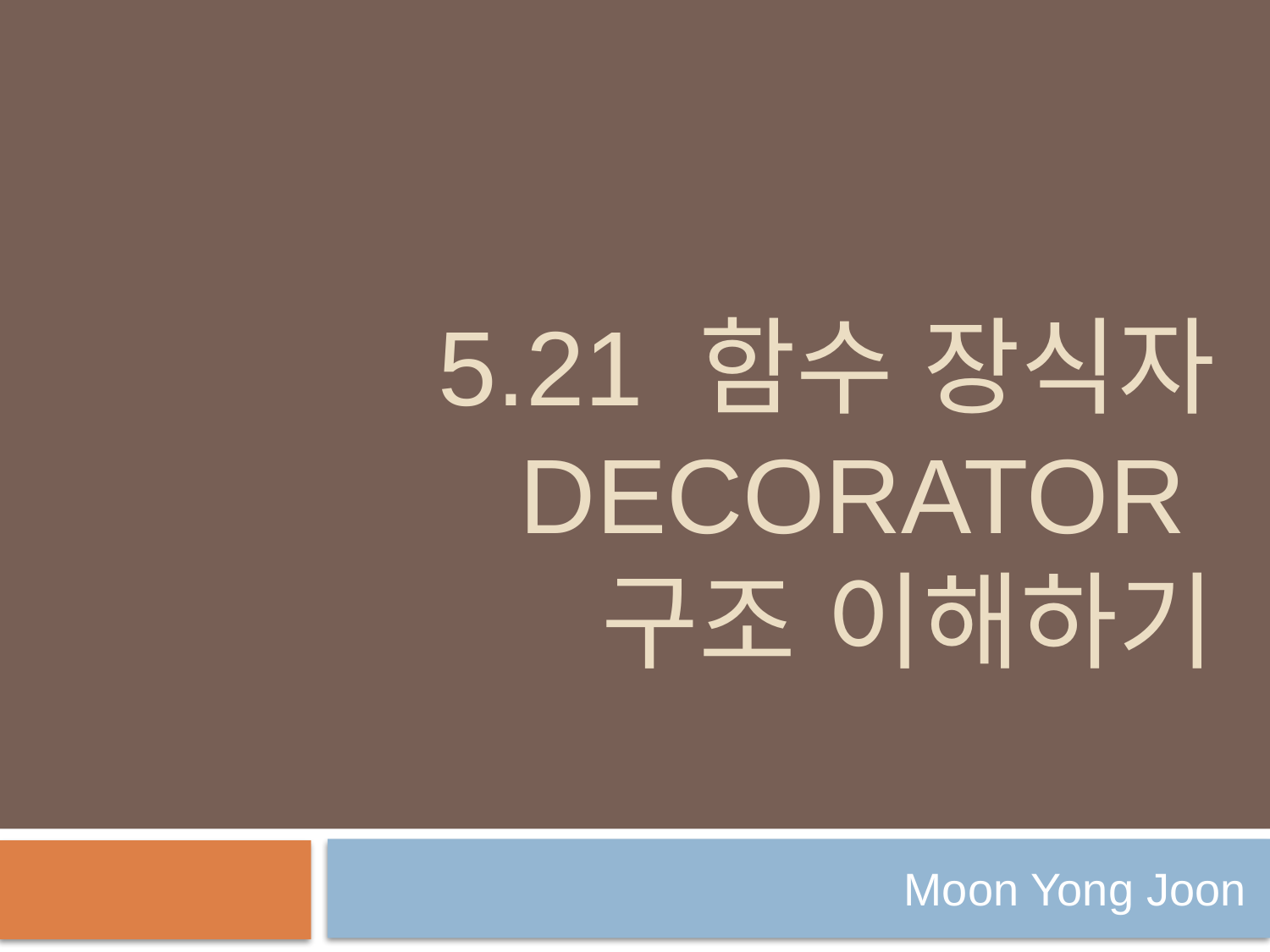

# 5.21 함수 장식자 Decorator 구조 이해하기
Moon Yong Joon